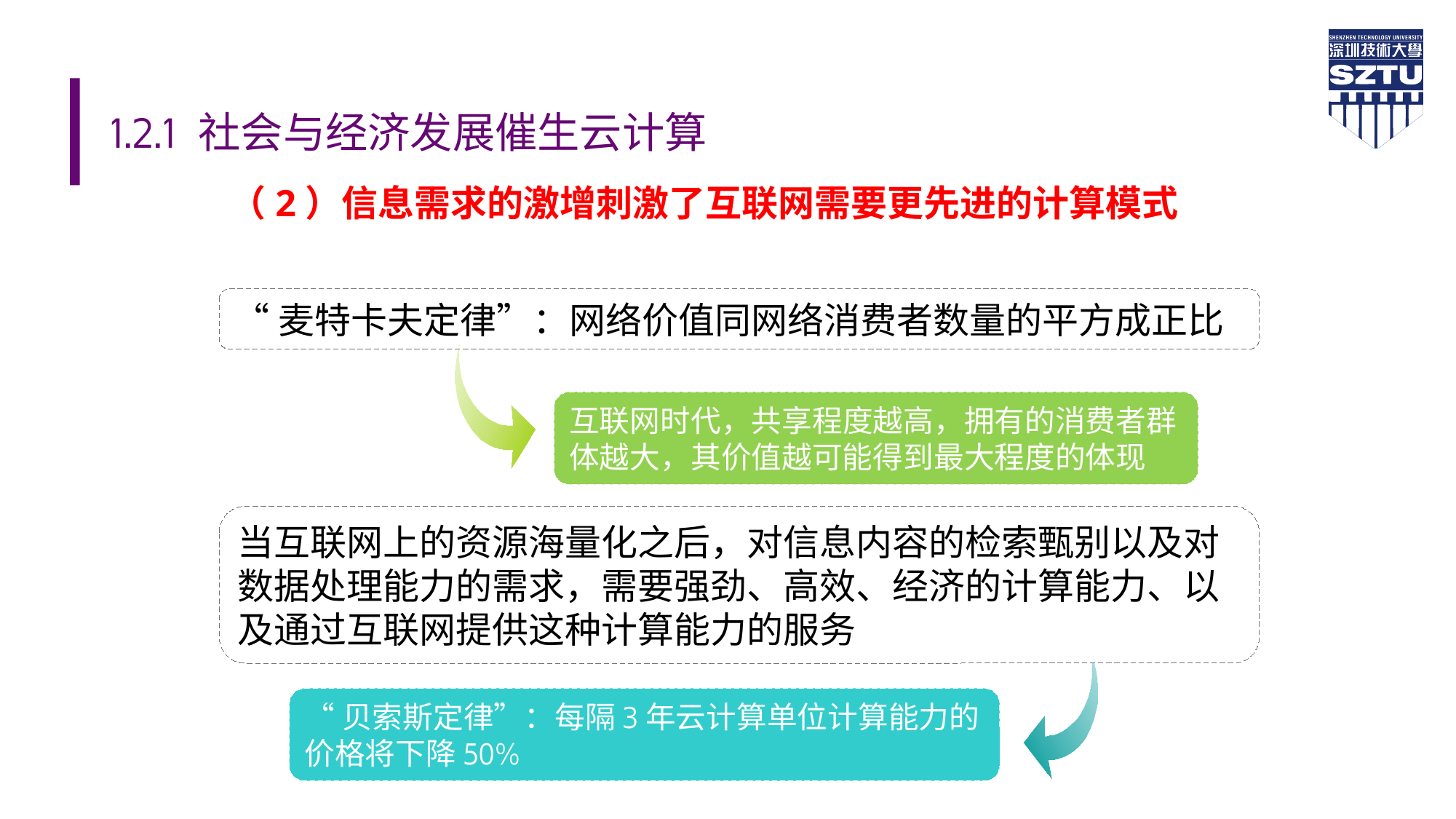

# 1.2.1 社会与经济发展催生云计算
（2）信息需求的激增刺激了互联网需要更先进的计算模式
“麦特卡夫定律”：网络价值同网络消费者数量的平方成正比

互联网时代，共享程度越高，拥有的消费者群体越大，其价值越可能得到最大程度的体现
当互联网上的资源海量化之后，对信息内容的检索甄别以及对数据处理能力的需求，需要强劲、高效、经济的计算能力、以及通过互联网提供这种计算能力的服务

“贝索斯定律”：每隔3年云计算单位计算能力的价格将下降50%